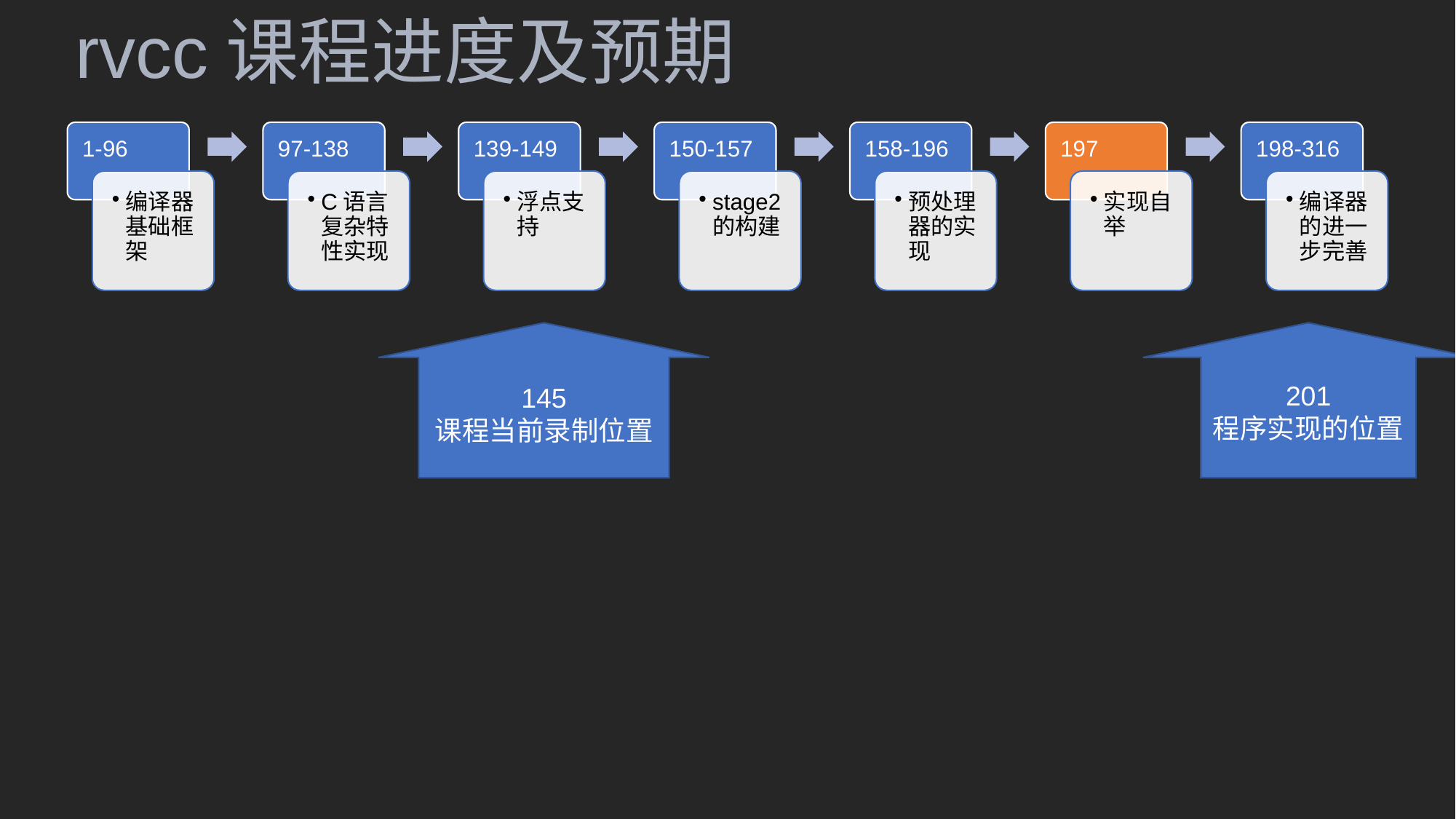

rvcc课程进度及预期
1-96
编译器基础框架

97-138
C语言复杂特性实现

139-149
浮点支持

150-157
stage2的构建

158-196
预处理器的实现

197
实现自举

198-316
编译器的进一步完善
145
课程当前录制位置
201
程序实现的位置